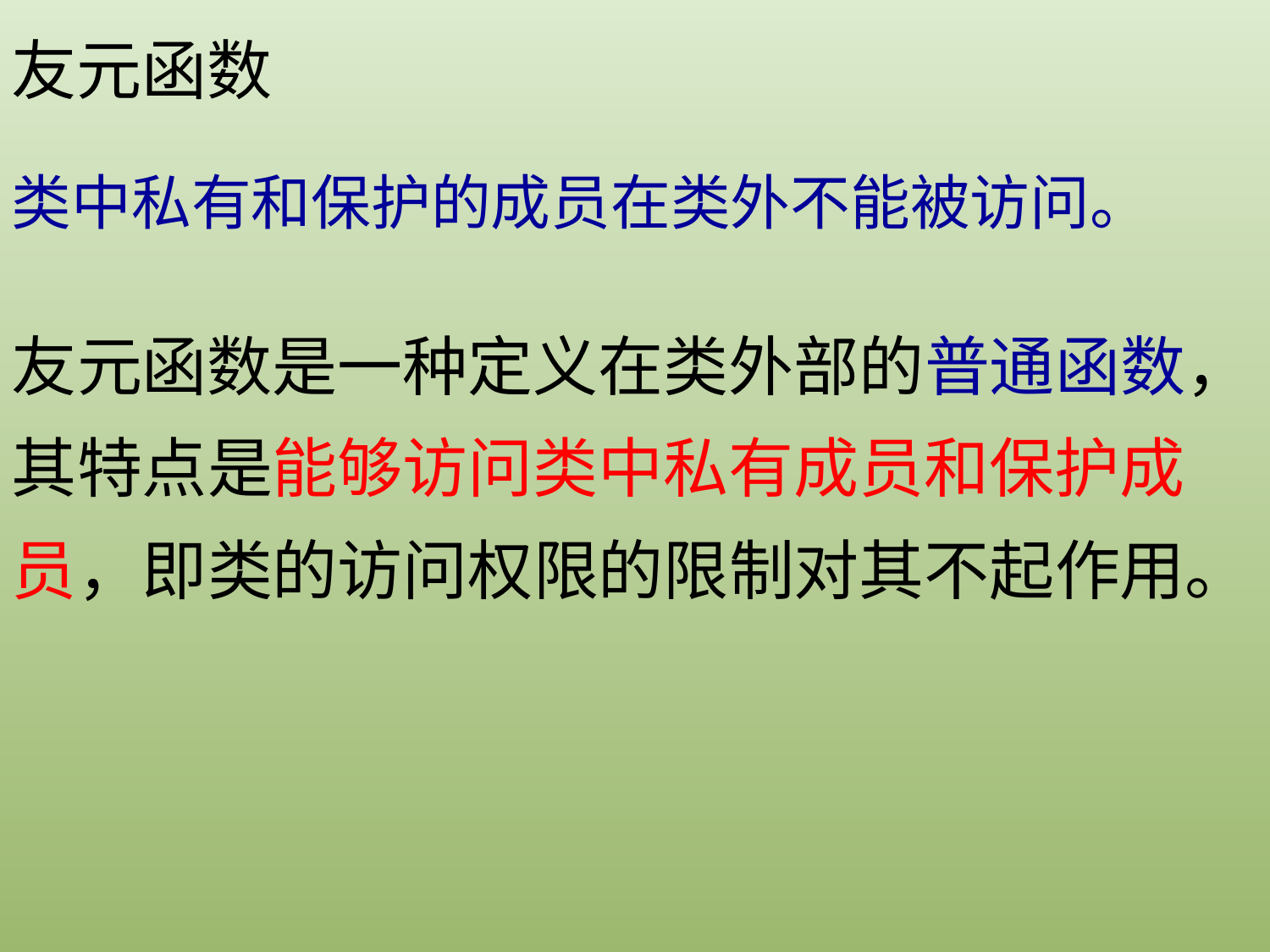

友元函数
类中私有和保护的成员在类外不能被访问。
友元函数是一种定义在类外部的普通函数，其特点是能够访问类中私有成员和保护成员，即类的访问权限的限制对其不起作用。
764